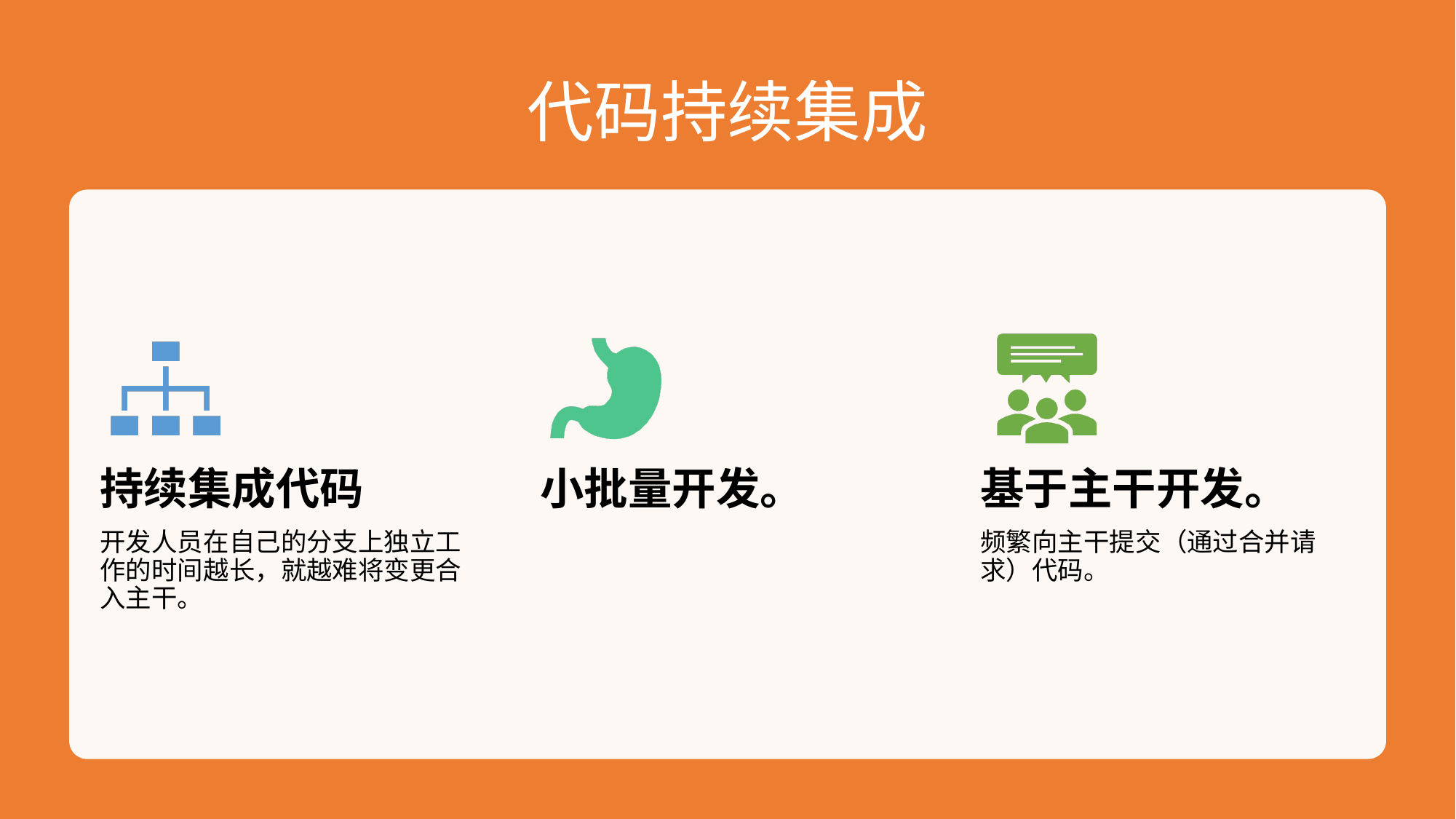

# 代码持续集成

持续集成代码
开发人员在自己的分支上独立工作的时间越长，就越难将变更合入主干。
小批量开发。
基于主干开发。
频繁向主干提交（通过合并请求）代码。